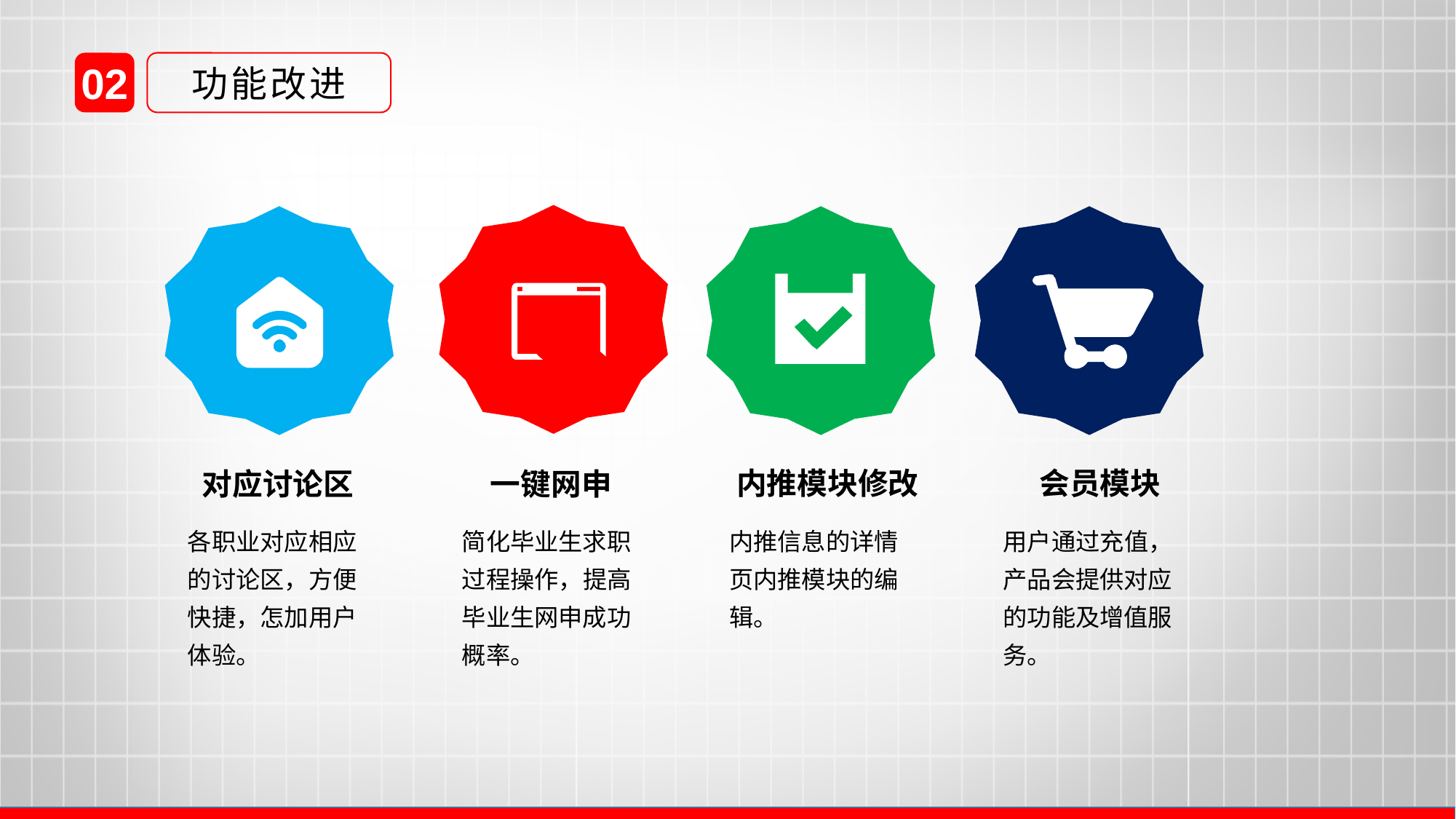

02
功能改进

内推模块修改
会员模块
对应讨论区
一键网申
各职业对应相应的讨论区，方便快捷，怎加用户体验。
用户通过充值，产品会提供对应的功能及增值服务。
简化毕业生求职过程操作，提高毕业生网申成功概率。
内推信息的详情页内推模块的编辑。